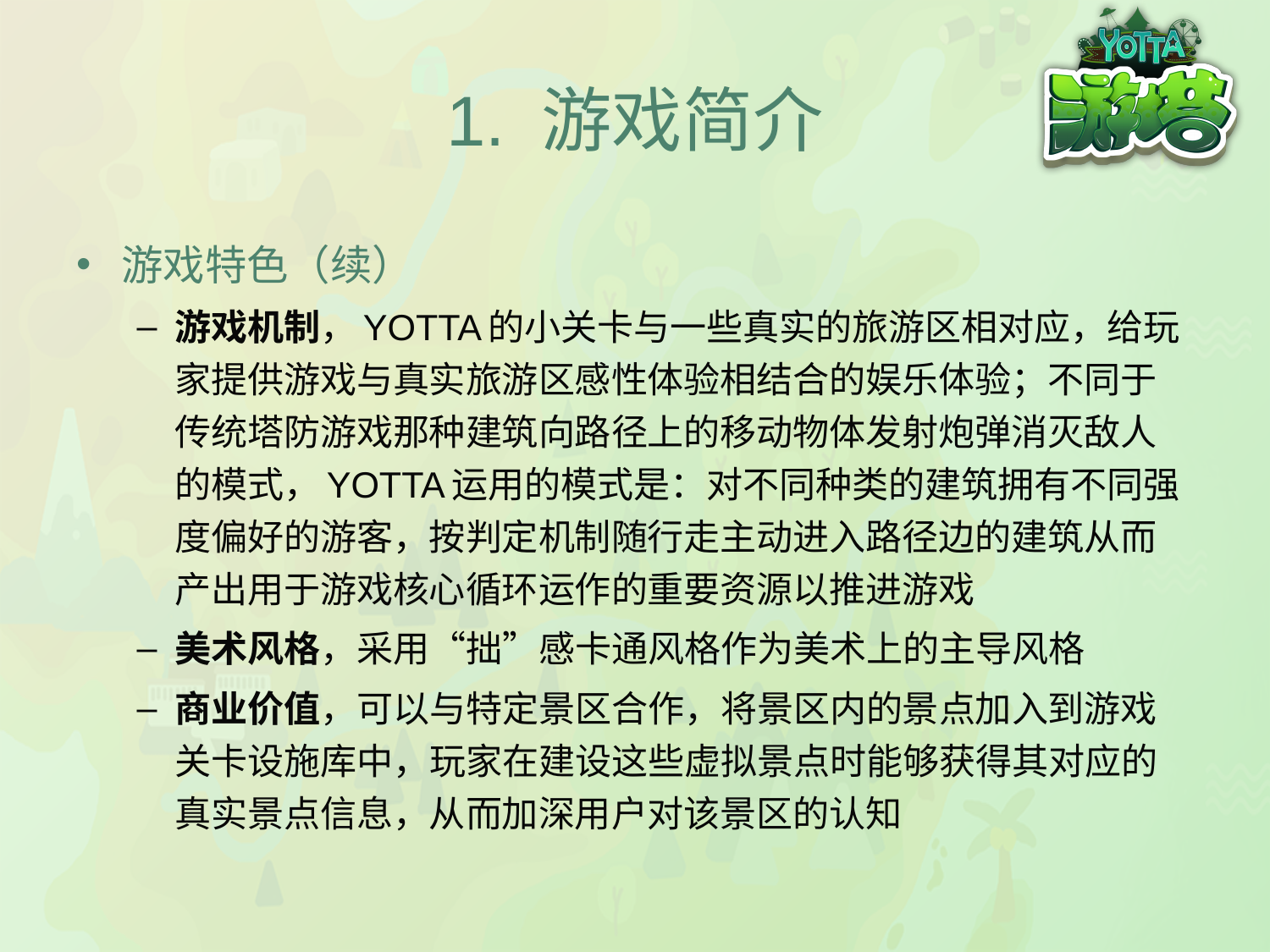

# 1. 游戏简介
游戏特色（续）
游戏机制，YOTTA的小关卡与一些真实的旅游区相对应，给玩家提供游戏与真实旅游区感性体验相结合的娱乐体验；不同于传统塔防游戏那种建筑向路径上的移动物体发射炮弹消灭敌人的模式，YOTTA运用的模式是：对不同种类的建筑拥有不同强度偏好的游客，按判定机制随行走主动进入路径边的建筑从而产出用于游戏核心循环运作的重要资源以推进游戏
美术风格，采用“拙”感卡通风格作为美术上的主导风格
商业价值，可以与特定景区合作，将景区内的景点加入到游戏关卡设施库中，玩家在建设这些虚拟景点时能够获得其对应的真实景点信息，从而加深用户对该景区的认知